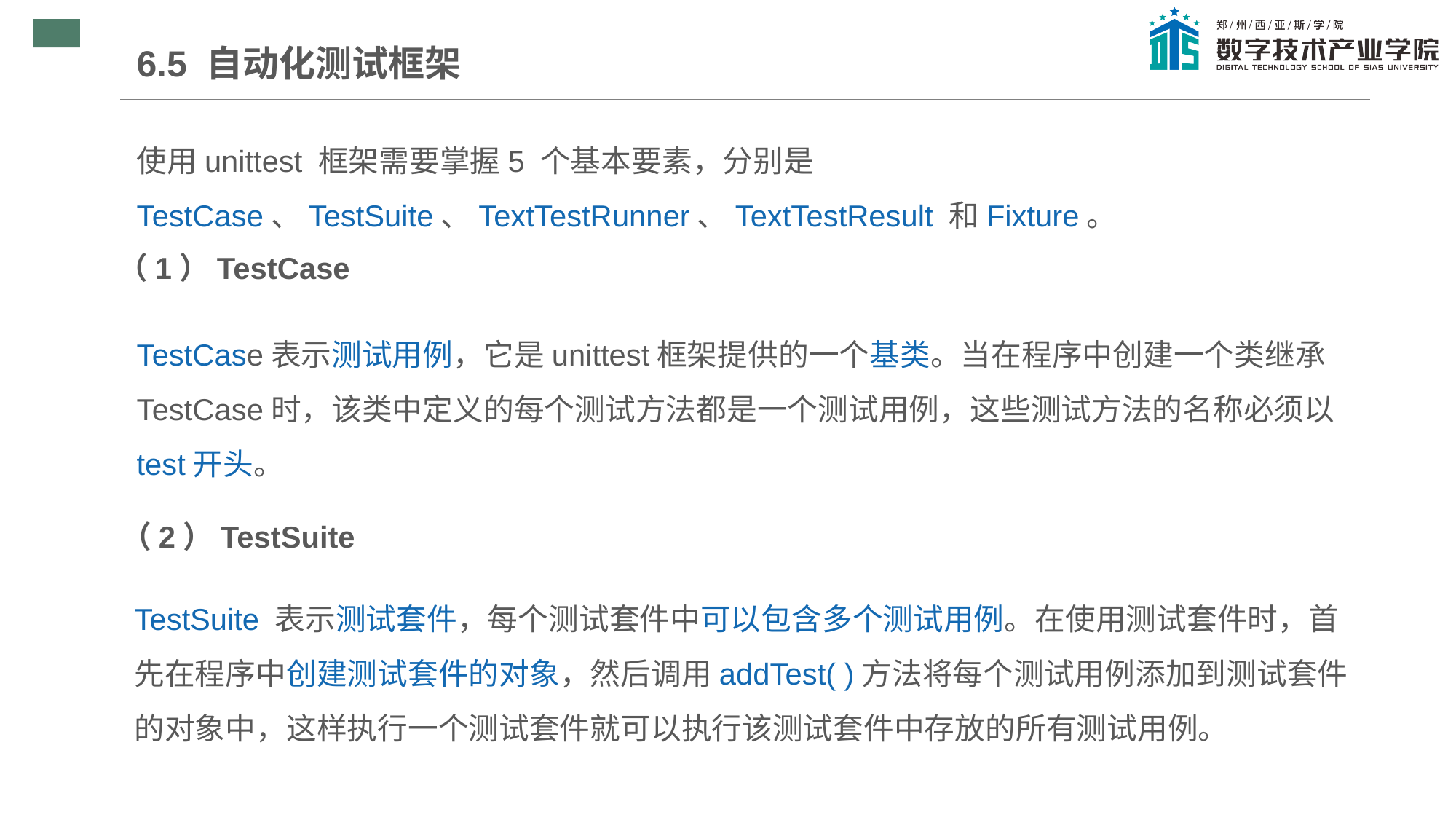

6.5 自动化测试框架
使用unittest 框架需要掌握5 个基本要素，分别是TestCase、TestSuite、TextTestRunner、TextTestResult 和Fixture。
（1）TestCase
TestCase表示测试用例，它是unittest框架提供的一个基类。当在程序中创建一个类继承TestCase时，该类中定义的每个测试方法都是一个测试用例，这些测试方法的名称必须以test开头。
（2）TestSuite
TestSuite 表示测试套件，每个测试套件中可以包含多个测试用例。在使用测试套件时，首先在程序中创建测试套件的对象，然后调用addTest( )方法将每个测试用例添加到测试套件的对象中，这样执行一个测试套件就可以执行该测试套件中存放的所有测试用例。